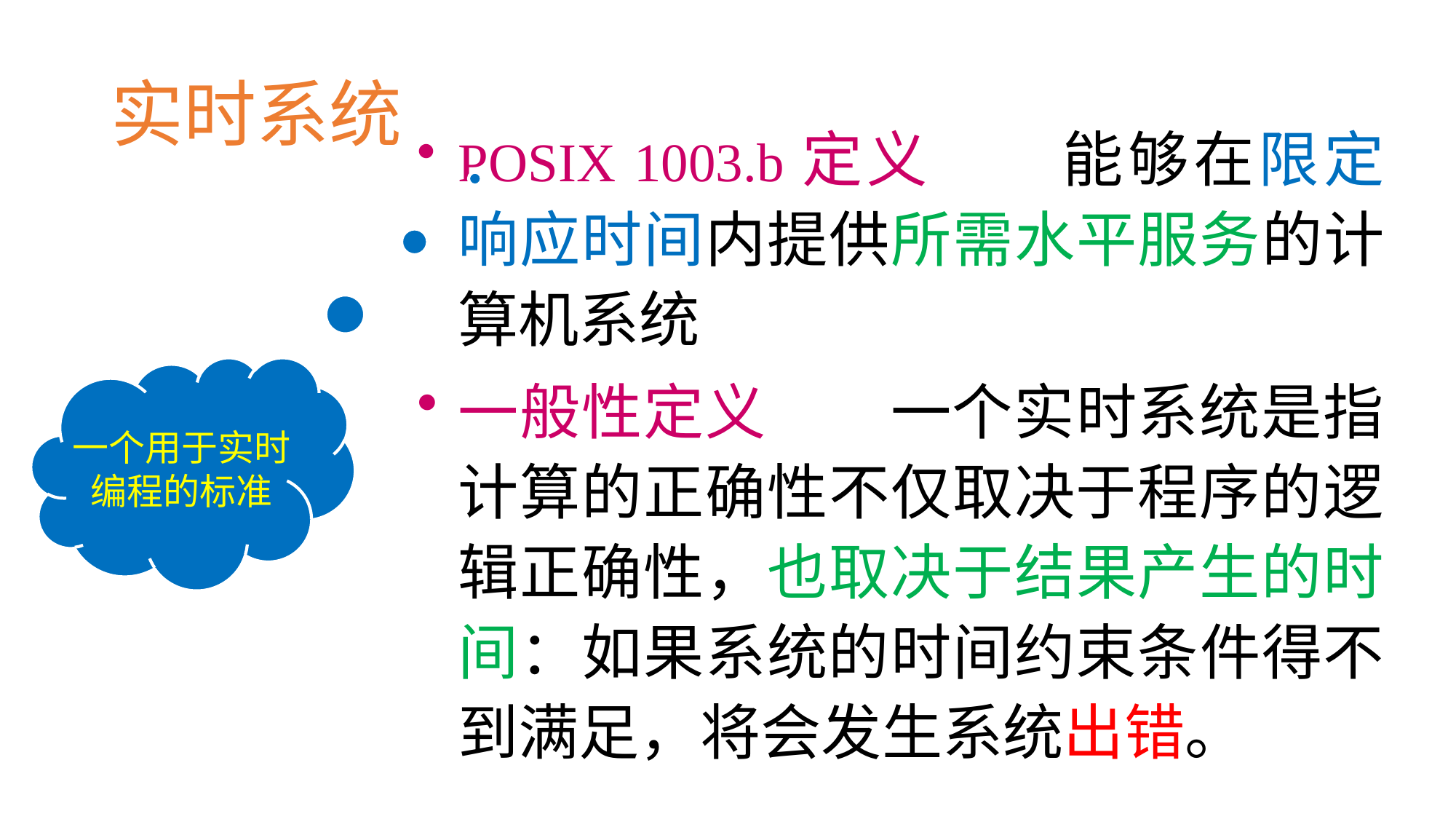

# 实时系统
POSIX 1003.b定义　　能够在限定响应时间内提供所需水平服务的计算机系统
一般性定义　　一个实时系统是指计算的正确性不仅取决于程序的逻辑正确性，也取决于结果产生的时间：如果系统的时间约束条件得不到满足，将会发生系统出错。
一个用于实时
编程的标准